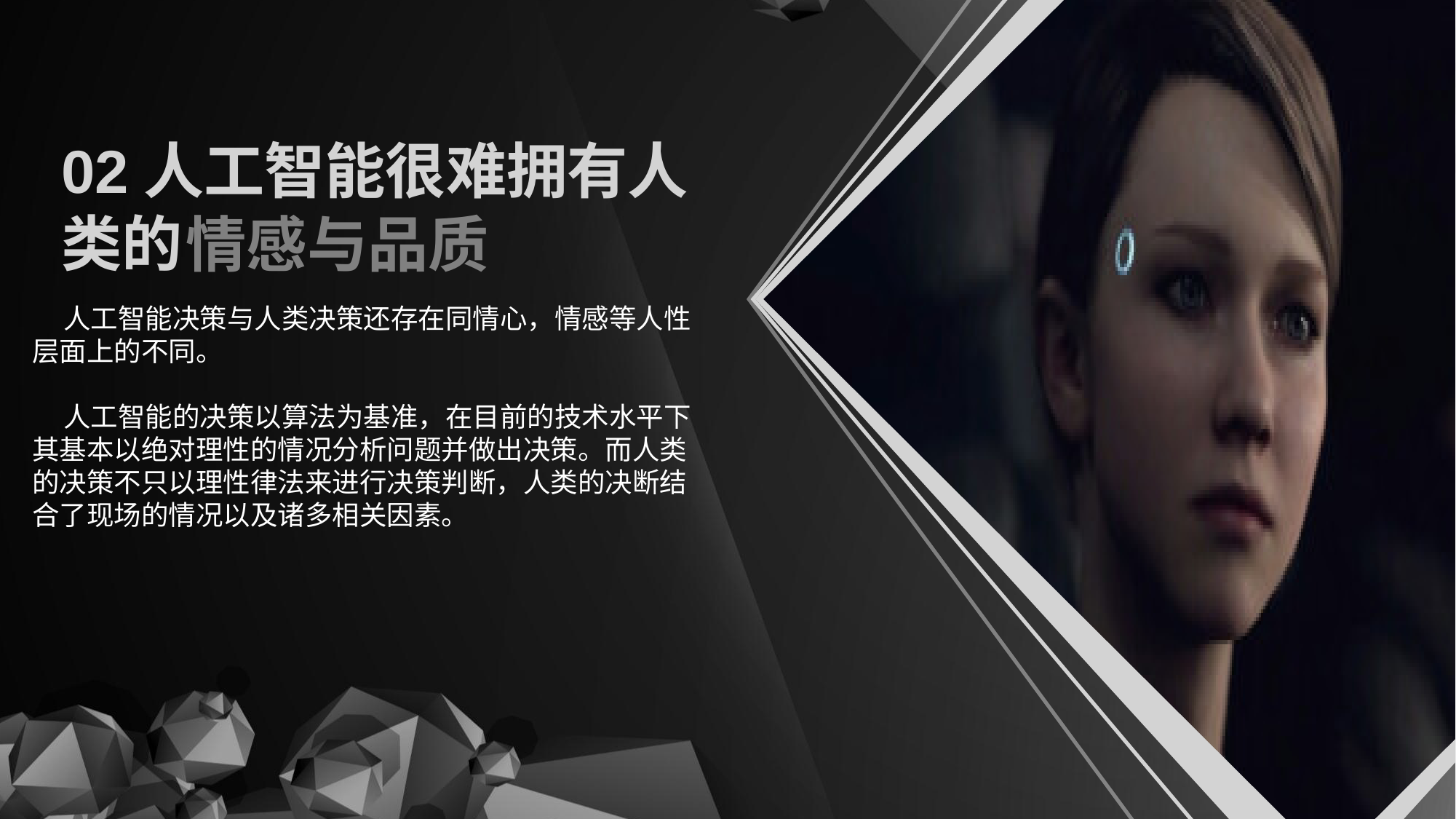

02人工智能很难拥有人类的
情感与品质
    人工智能决策与人类决策还存在同情心，情感等人性层面上的不同。

    人工智能的决策以算法为基准，在目前的技术水平下其基本以绝对理性的情况分析问题并做出决策。而人类的决策不只以理性律法来进行决策判断，人类的决断结合了现场的情况以及诸多相关因素。